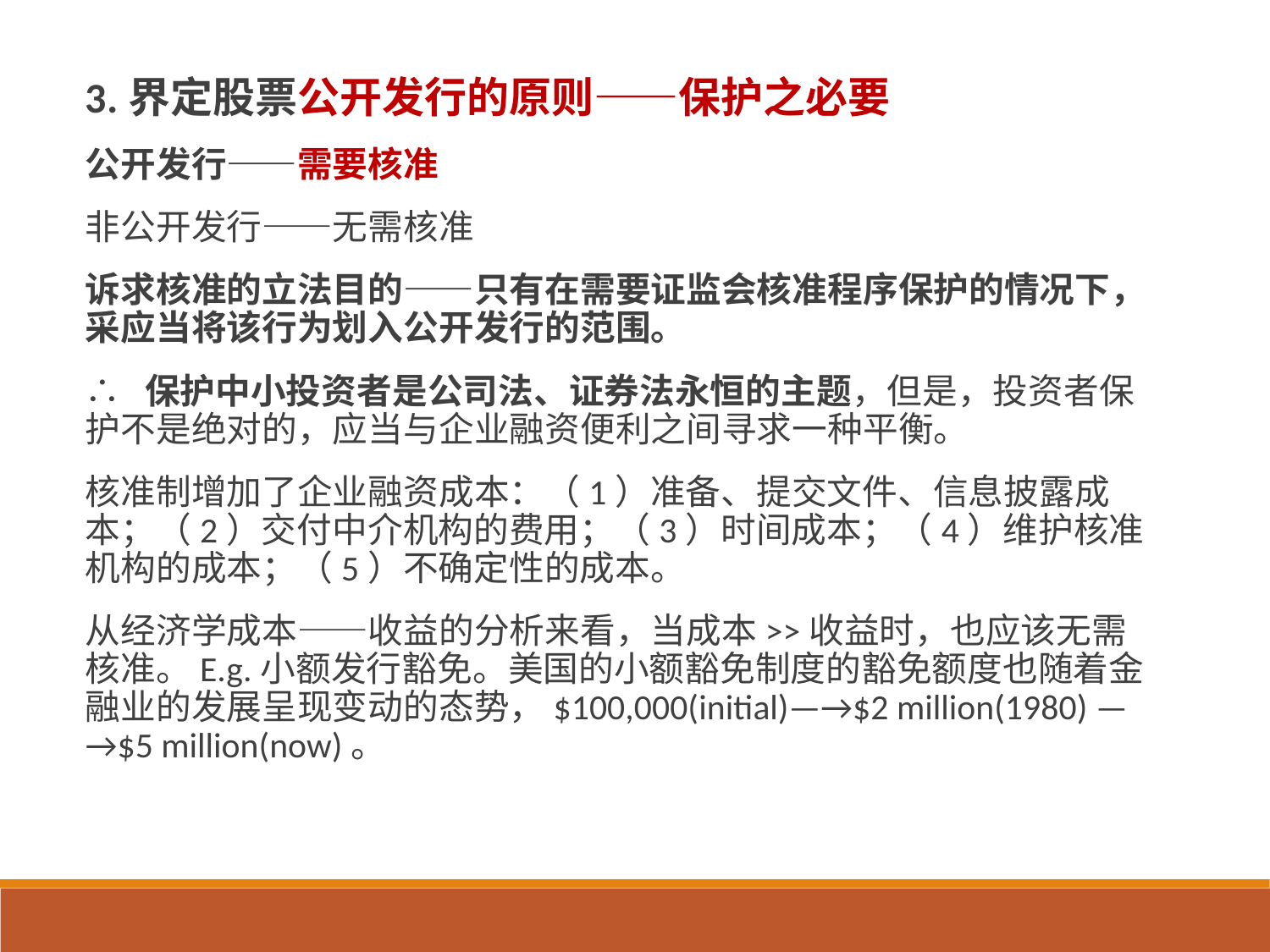

3.界定股票公开发行的原则——保护之必要
公开发行——需要核准
非公开发行——无需核准
诉求核准的立法目的——只有在需要证监会核准程序保护的情况下，采应当将该行为划入公开发行的范围。
∴  保护中小投资者是公司法、证券法永恒的主题，但是，投资者保护不是绝对的，应当与企业融资便利之间寻求一种平衡。
核准制增加了企业融资成本：（1）准备、提交文件、信息披露成本；（2）交付中介机构的费用；（3）时间成本；（4）维护核准机构的成本；（5）不确定性的成本。
从经济学成本——收益的分析来看，当成本>>收益时，也应该无需核准。E.g.小额发行豁免。美国的小额豁免制度的豁免额度也随着金融业的发展呈现变动的态势，$100,000(initial)—→$2 million(1980) —→$5 million(now)。